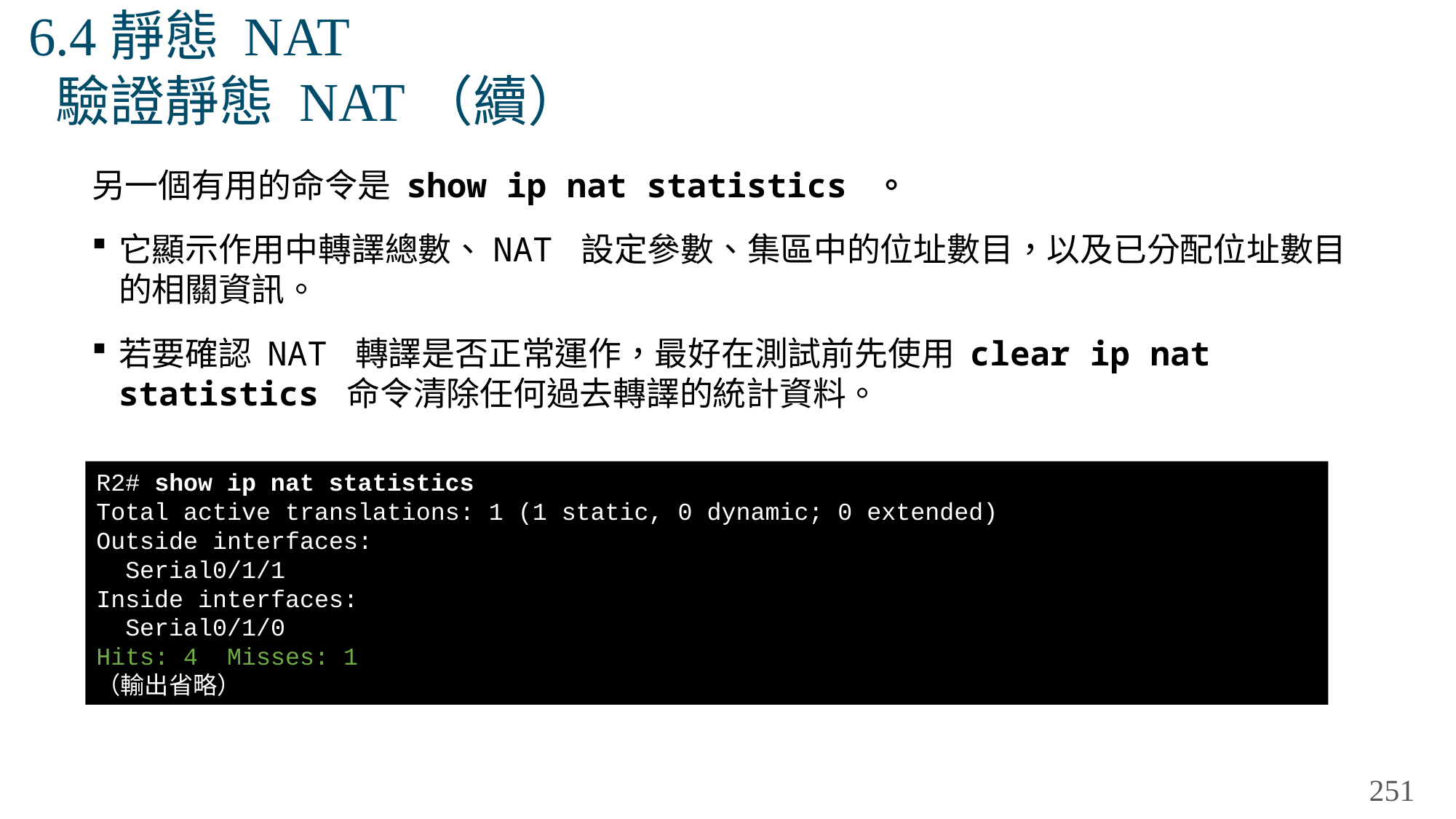

# 6.4靜態 NAT 驗證靜態 NAT（續）
另一個有用的命令是 show ip nat statistics 。
它顯示作用中轉譯總數、NAT 設定參數、集區中的位址數目，以及已分配位址數目的相關資訊。
若要確認 NAT 轉譯是否正常運作，最好在測試前先使用 clear ip nat statistics 命令清除任何過去轉譯的統計資料。
R2# show ip nat statistics
Total active translations: 1 (1 static, 0 dynamic; 0 extended)
Outside interfaces:
  Serial0/1/1
Inside interfaces:
  Serial0/1/0
Hits: 4  Misses: 1
（輸出省略）
251